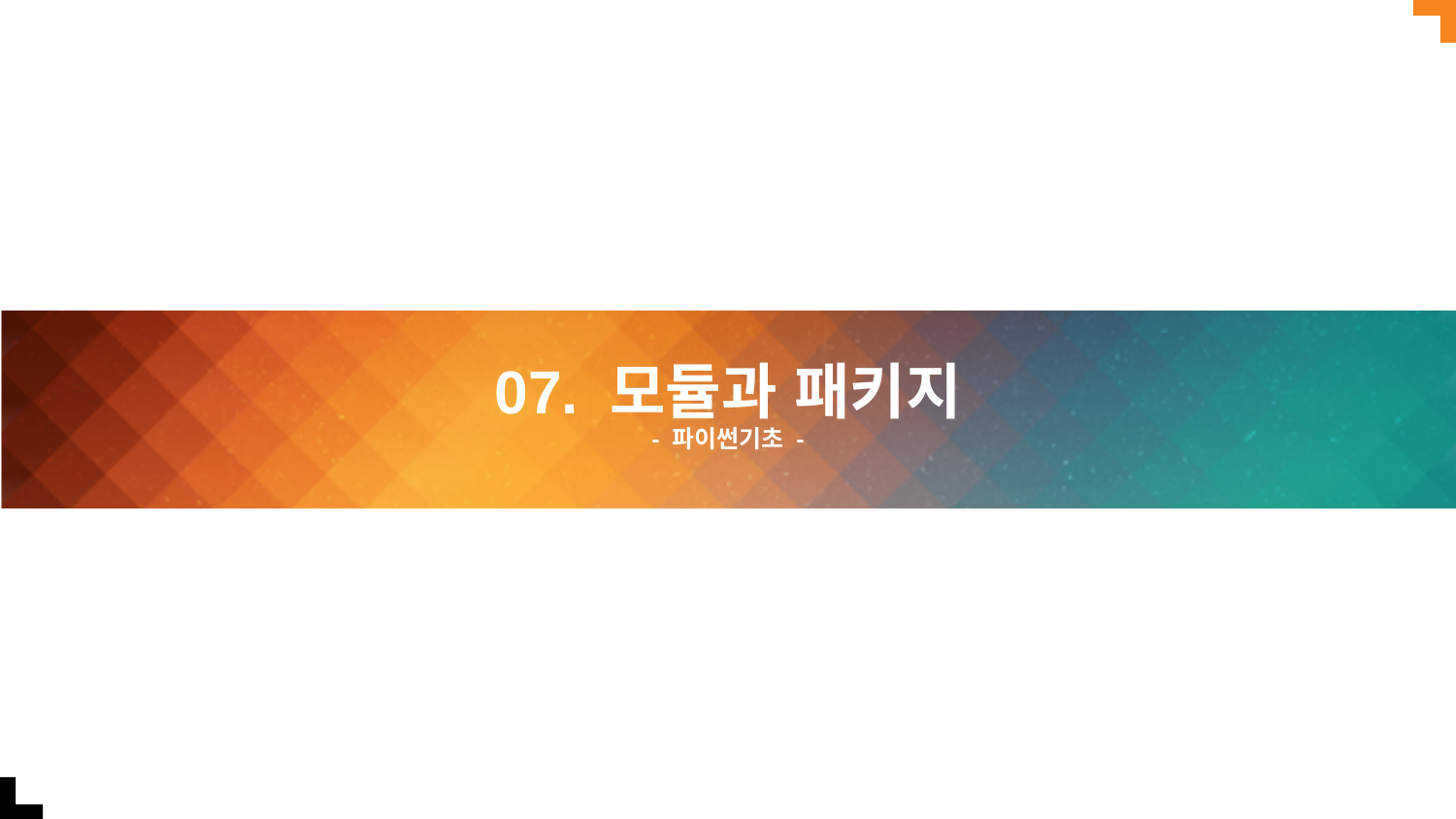

# 07. 모듈과 패키지
- 파이썬기초 -